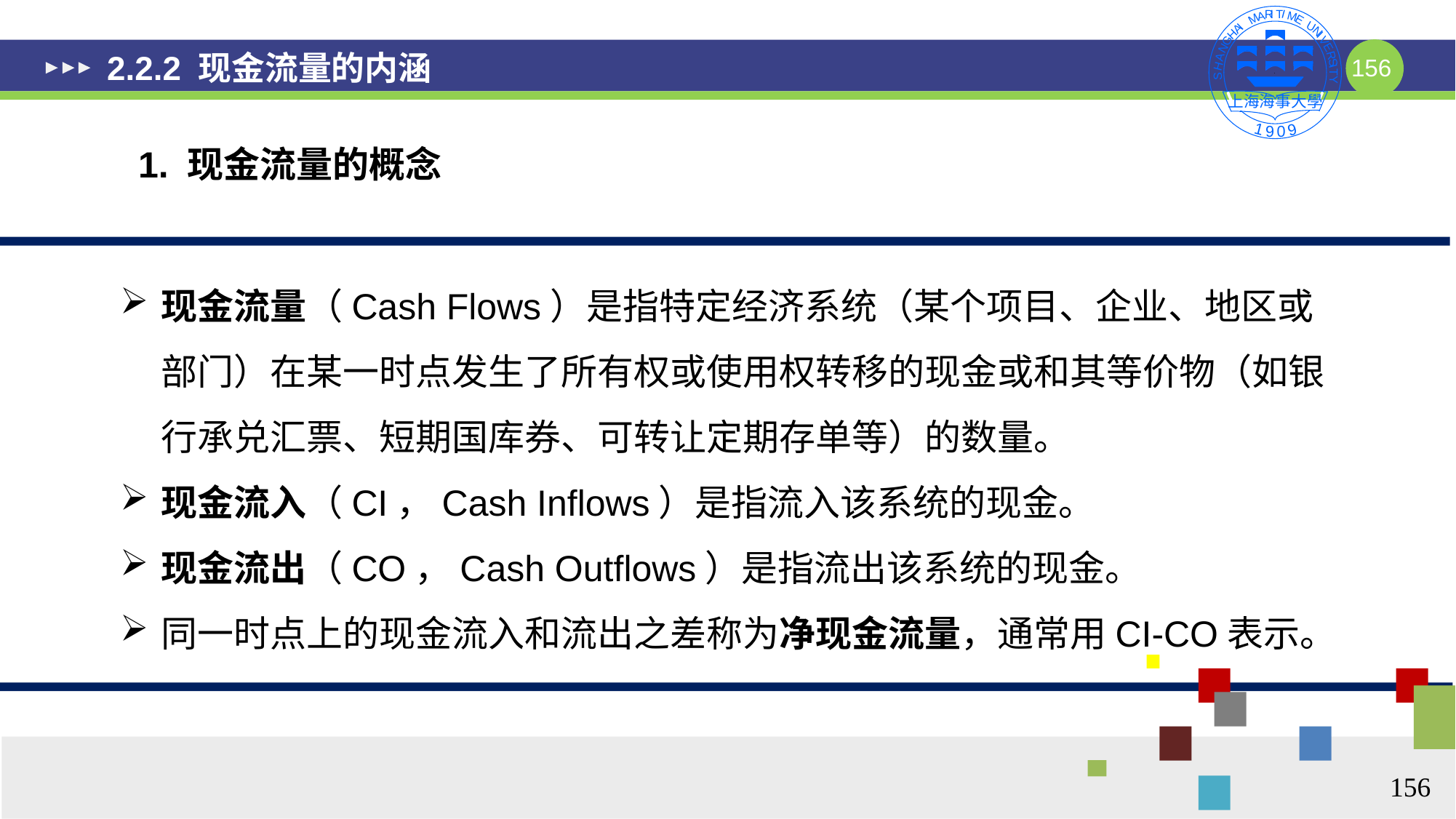

# 2.2.2 现金流量的内涵
1. 现金流量的概念

现金流量（Cash Flows）是指特定经济系统（某个项目、企业、地区或部门）在某一时点发生了所有权或使用权转移的现金或和其等价物（如银行承兑汇票、短期国库券、可转让定期存单等）的数量。
现金流入（CI，Cash Inflows）是指流入该系统的现金。
现金流出（CO，Cash Outflows）是指流出该系统的现金。
同一时点上的现金流入和流出之差称为净现金流量，通常用CI-CO表示。

156
156